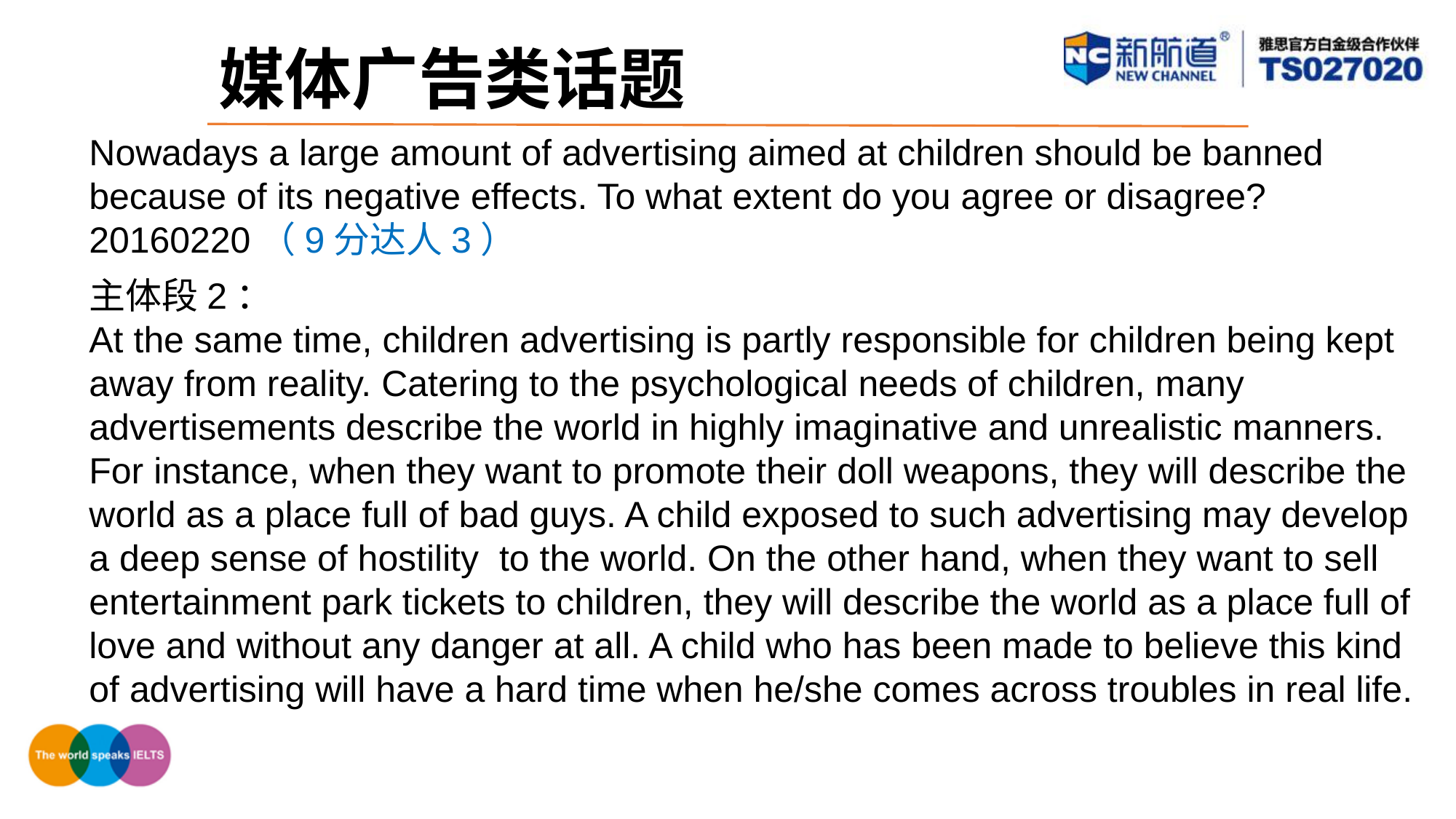

媒体广告类话题
Nowadays a large amount of advertising aimed at children should be banned because of its negative effects. To what extent do you agree or disagree?20160220（9分达人3）
主体段2：
At the same time, children advertising is partly responsible for children being kept away from reality. Catering to the psychological needs of children, many advertisements describe the world in highly imaginative and unrealistic manners. For instance, when they want to promote their doll weapons, they will describe the world as a place full of bad guys. A child exposed to such advertising may develop a deep sense of hostility  to the world. On the other hand, when they want to sell entertainment park tickets to children, they will describe the world as a place full of love and without any danger at all. A child who has been made to believe this kind of advertising will have a hard time when he/she comes across troubles in real life.